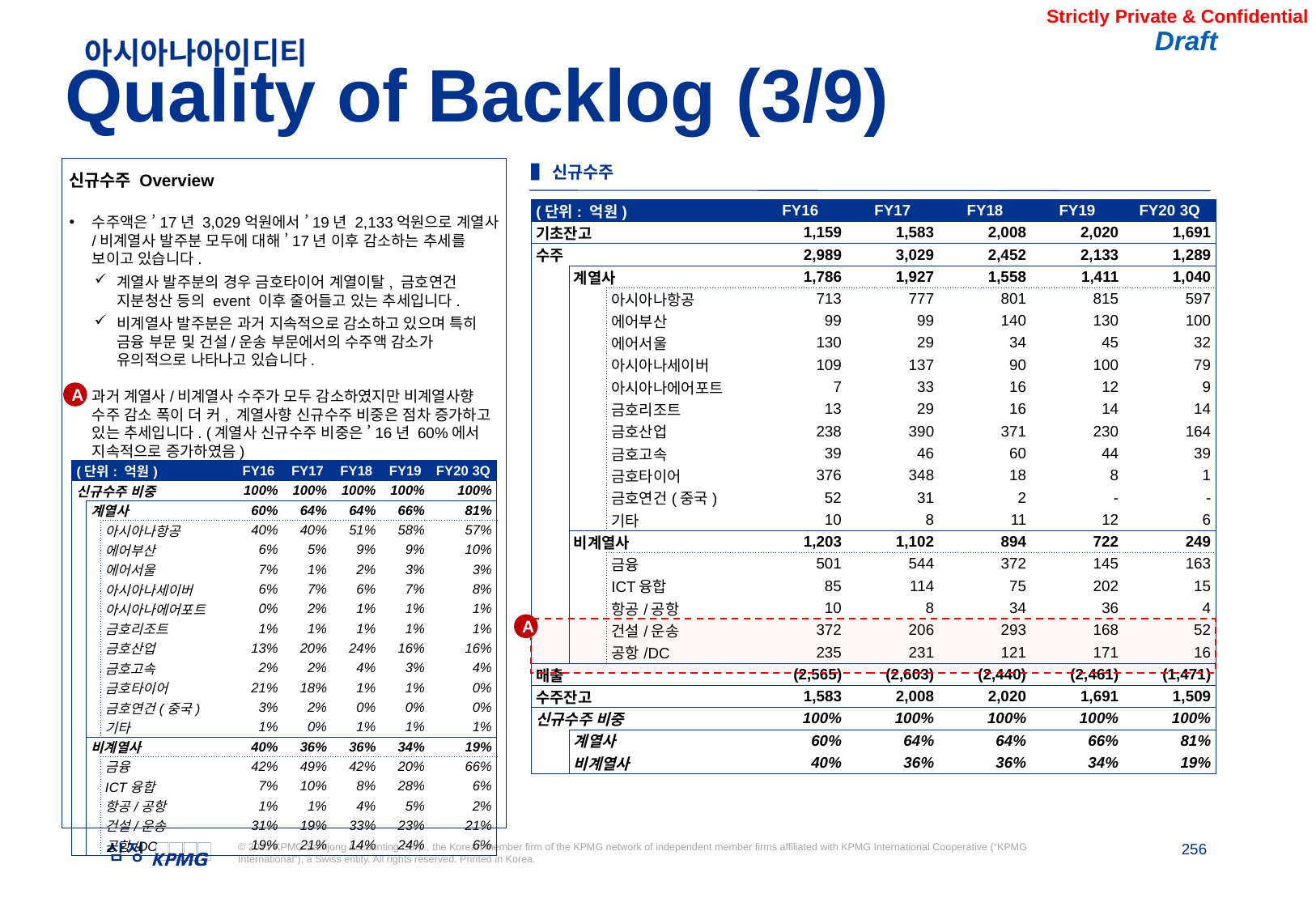

아시아나아이디티
Quality of Backlog (3/9)
▌신규수주

신규수주 Overview

수주액은 ’17년 3,029억원에서 ’19년 2,133억원으로 계열사/비계열사 발주분 모두에 대해 ’17년 이후 감소하는 추세를 보이고 있습니다.
계열사 발주분의 경우 금호타이어 계열이탈, 금호연건 지분청산 등의 event 이후 줄어들고 있는 추세입니다.
비계열사 발주분은 과거 지속적으로 감소하고 있으며 특히 금융 부문 및 건설/운송 부문에서의 수주액 감소가 유의적으로 나타나고 있습니다.

과거 계열사/비계열사 수주가 모두 감소하였지만 비계열사향 수주 감소 폭이 더 커, 계열사향 신규수주 비중은 점차 증가하고 있는 추세입니다. (계열사 신규수주 비중은 ’16년 60%에서 지속적으로 증가하였음)

| (단위: 억원) |  |  | FY16 | FY17 | FY18 | FY19 | FY20 3Q |
| --- | --- | --- | --- | --- | --- | --- | --- |
| 기초잔고 |  |  | 1,159 | 1,583 | 2,008 | 2,020 | 1,691 |
| 수주 |  |  | 2,989 | 3,029 | 2,452 | 2,133 | 1,289 |
|  | 계열사 |  | 1,786 | 1,927 | 1,558 | 1,411 | 1,040 |
|  |  | 아시아나항공 | 713 | 777 | 801 | 815 | 597 |
|  |  | 에어부산 | 99 | 99 | 140 | 130 | 100 |
|  |  | 에어서울 | 130 | 29 | 34 | 45 | 32 |
|  |  | 아시아나세이버 | 109 | 137 | 90 | 100 | 79 |
|  |  | 아시아나에어포트 | 7 | 33 | 16 | 12 | 9 |
|  |  | 금호리조트 | 13 | 29 | 16 | 14 | 14 |
|  |  | 금호산업 | 238 | 390 | 371 | 230 | 164 |
|  |  | 금호고속 | 39 | 46 | 60 | 44 | 39 |
|  |  | 금호타이어 | 376 | 348 | 18 | 8 | 1 |
|  |  | 금호연건(중국) | 52 | 31 | 2 | - | - |
|  |  | 기타 | 10 | 8 | 11 | 12 | 6 |
|  | 비계열사 |  | 1,203 | 1,102 | 894 | 722 | 249 |
|  |  | 금융 | 501 | 544 | 372 | 145 | 163 |
|  |  | ICT융합 | 85 | 114 | 75 | 202 | 15 |
|  |  | 항공/공항 | 10 | 8 | 34 | 36 | 4 |
|  |  | 건설/운송 | 372 | 206 | 293 | 168 | 52 |
|  |  | 공항/DC | 235 | 231 | 121 | 171 | 16 |
| 매출 |  |  | (2,565) | (2,603) | (2,440) | (2,461) | (1,471) |
| 수주잔고 |  |  | 1,583 | 2,008 | 2,020 | 1,691 | 1,509 |
| 신규수주 비중 |  |  | 100% | 100% | 100% | 100% | 100% |
|  | 계열사 |  | 60% | 64% | 64% | 66% | 81% |
|  | 비계열사 |  | 40% | 36% | 36% | 34% | 19% |
A
| (단위: 억원) |  |  | FY16 | FY17 | FY18 | FY19 | FY20 3Q |
| --- | --- | --- | --- | --- | --- | --- | --- |
| 신규수주 비중 |  |  | 100% | 100% | 100% | 100% | 100% |
|  | 계열사 |  | 60% | 64% | 64% | 66% | 81% |
|  |  | 아시아나항공 | 40% | 40% | 51% | 58% | 57% |
|  |  | 에어부산 | 6% | 5% | 9% | 9% | 10% |
|  |  | 에어서울 | 7% | 1% | 2% | 3% | 3% |
|  |  | 아시아나세이버 | 6% | 7% | 6% | 7% | 8% |
|  |  | 아시아나에어포트 | 0% | 2% | 1% | 1% | 1% |
|  |  | 금호리조트 | 1% | 1% | 1% | 1% | 1% |
|  |  | 금호산업 | 13% | 20% | 24% | 16% | 16% |
|  |  | 금호고속 | 2% | 2% | 4% | 3% | 4% |
|  |  | 금호타이어 | 21% | 18% | 1% | 1% | 0% |
|  |  | 금호연건(중국) | 3% | 2% | 0% | 0% | 0% |
|  |  | 기타 | 1% | 0% | 1% | 1% | 1% |
|  | 비계열사 |  | 40% | 36% | 36% | 34% | 19% |
|  |  | 금융 | 42% | 49% | 42% | 20% | 66% |
|  |  | ICT융합 | 7% | 10% | 8% | 28% | 6% |
|  |  | 항공/공항 | 1% | 1% | 4% | 5% | 2% |
|  |  | 건설/운송 | 31% | 19% | 33% | 23% | 21% |
|  |  | 공항/DC | 19% | 21% | 14% | 24% | 6% |
A